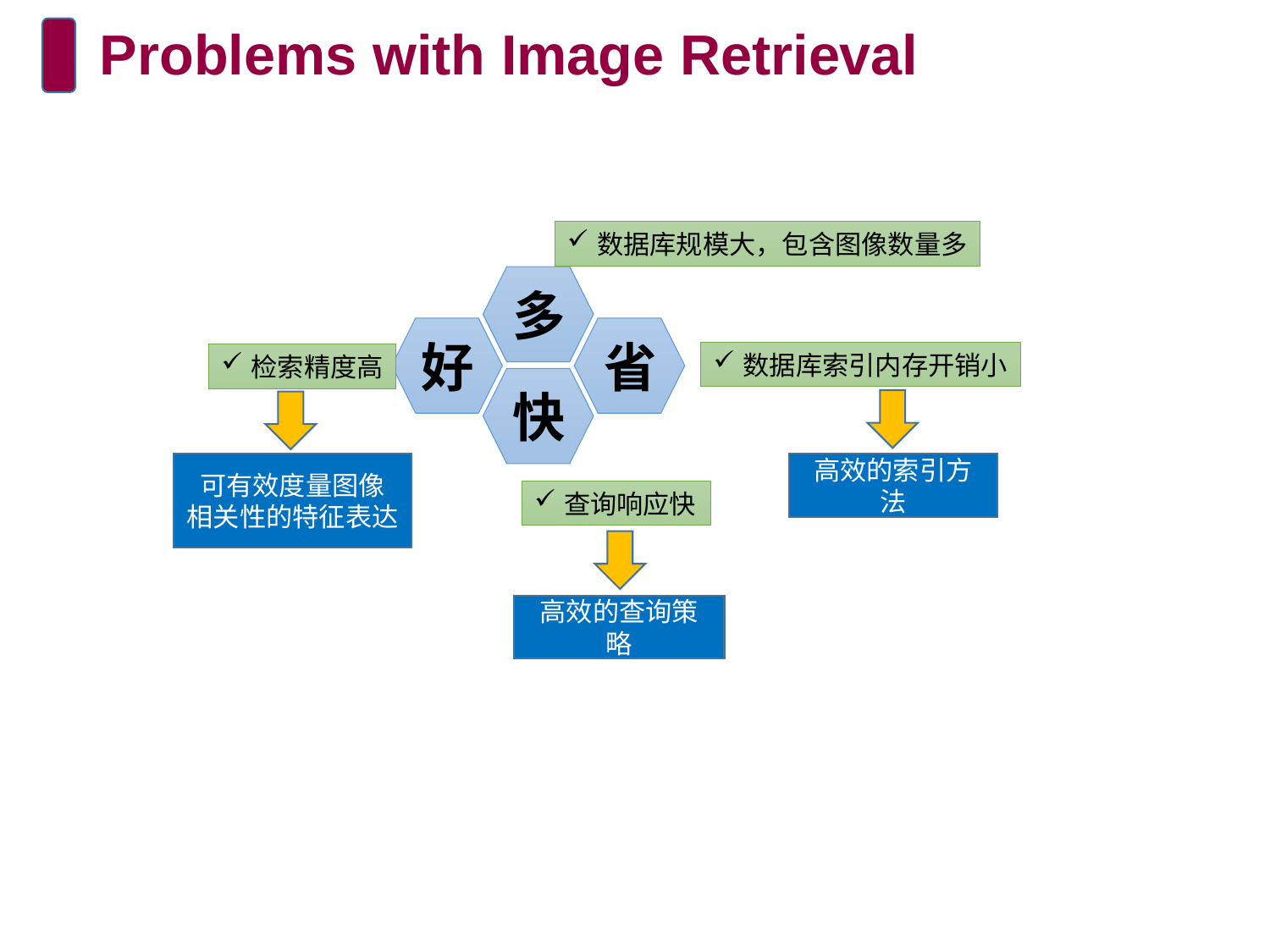

# Problems with Image Retrieval
数据库规模大，包含图像数量多
多
好
省
数据库索引内存开销小
检索精度高
快

高效的索引方法

可有效度量图像
相关性的特征表达
查询响应快

高效的查询策略